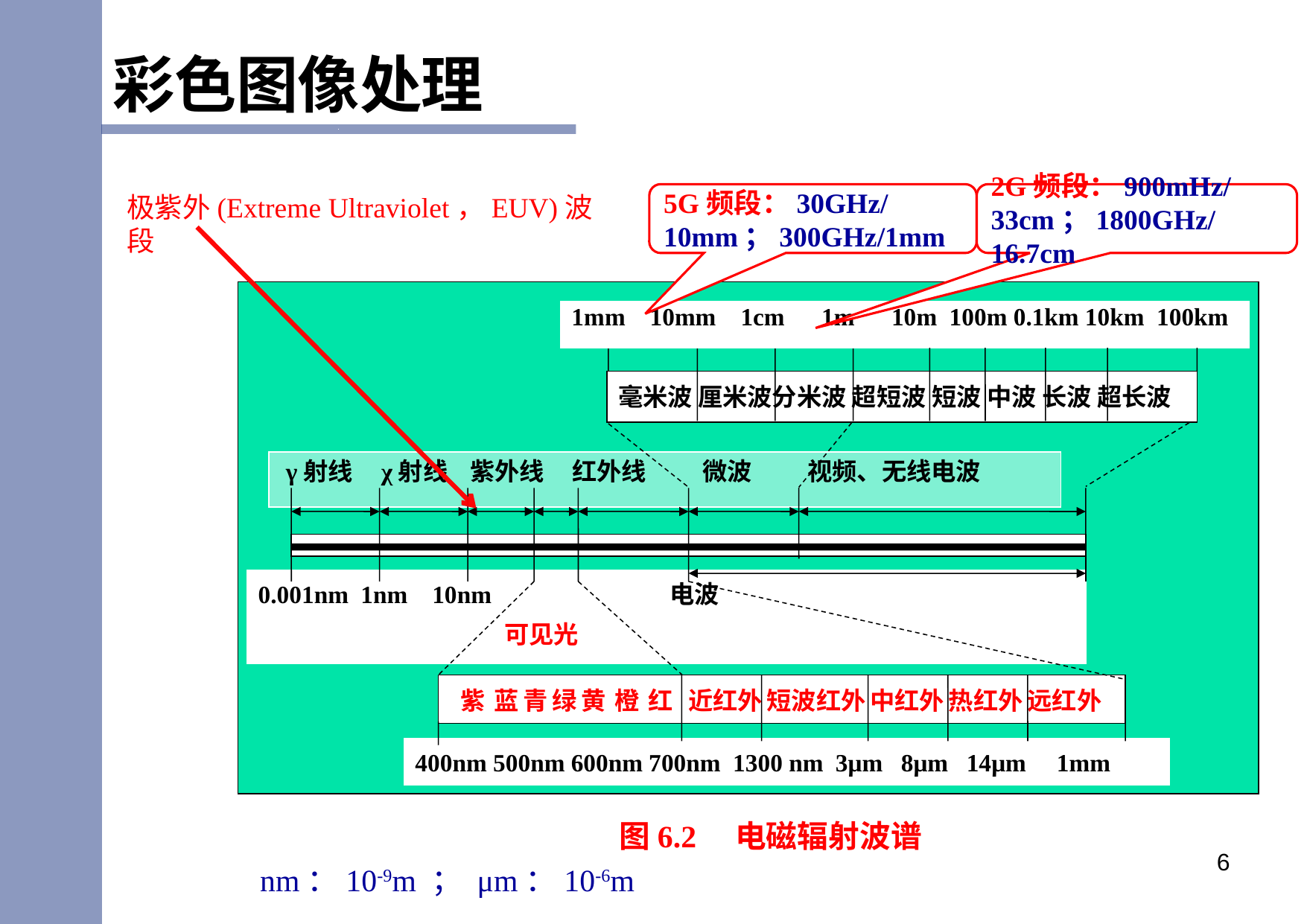

彩色图像处理
极紫外(Extreme Ultraviolet，EUV)波段
5G频段：30GHz/10mm；300GHz/1mm
2G频段：900mHz/33cm；1800GHz/16.7cm

1mm    10mm    1cm      1m      10m  100m 0.1km 10km  100km

毫米波 厘米波分米波 超短波 短波 中波 长波 超长波

 γ射线    χ射线    紫外线     红外线          微波          视频、无线电波

0.001nm  1nm    10nm                            电波
                                           可见光

 紫  蓝 青 绿 黄  橙  红    近红外 短波红外 中红外 热红外 远红外

400nm 500nm 600nm 700nm  1300 nm  3μm   8μm   14μm     1mm
图6.2    电磁辐射波谱
6
 nm：10-9m ； μm：10-6m